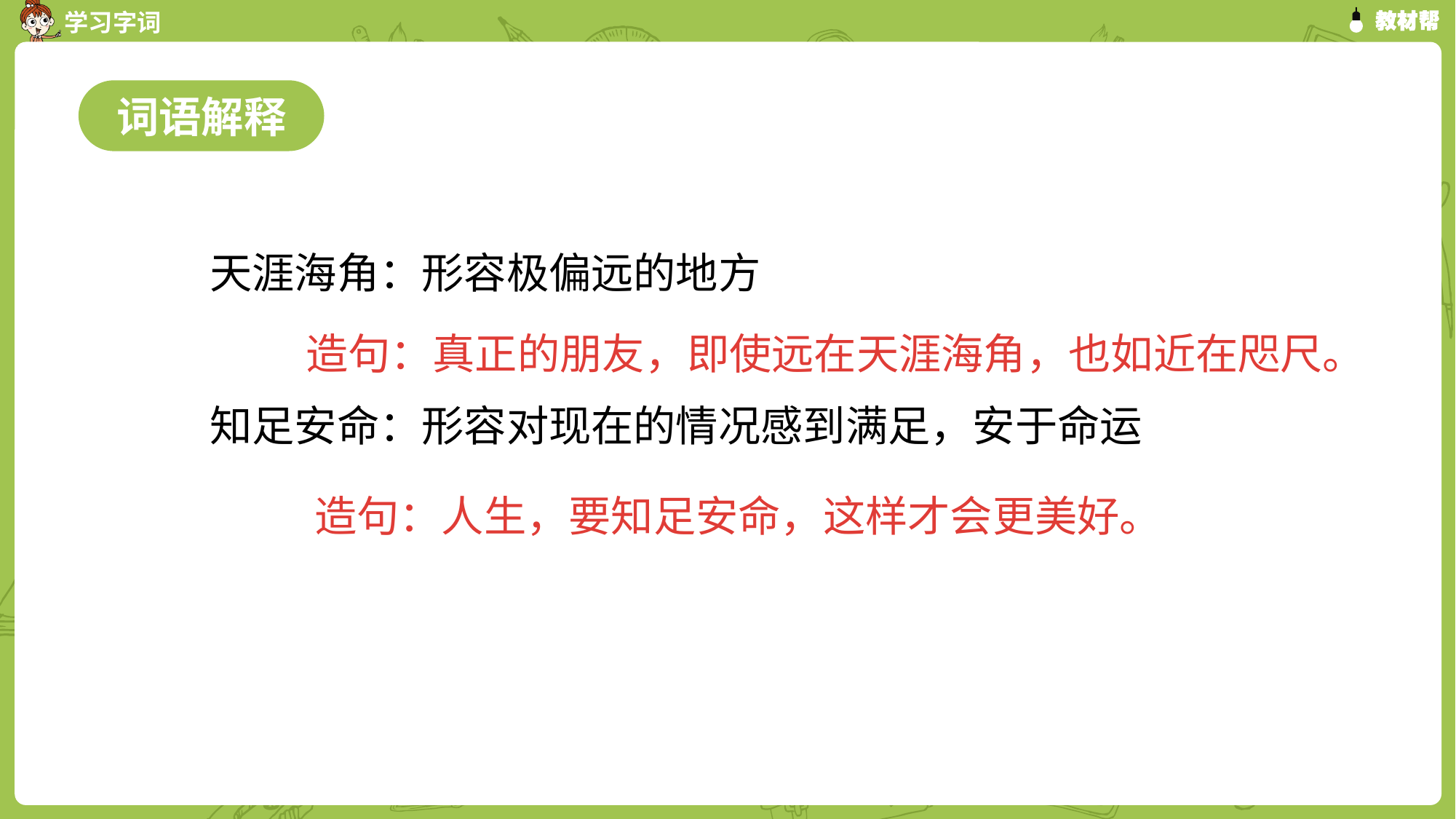

词语解释
天涯海角：形容极偏远的地方

知足安命：形容对现在的情况感到满足，安于命运
造句：真正的朋友，即使远在天涯海角，也如近在咫尺。
造句：人生，要知足安命，这样才会更美好。